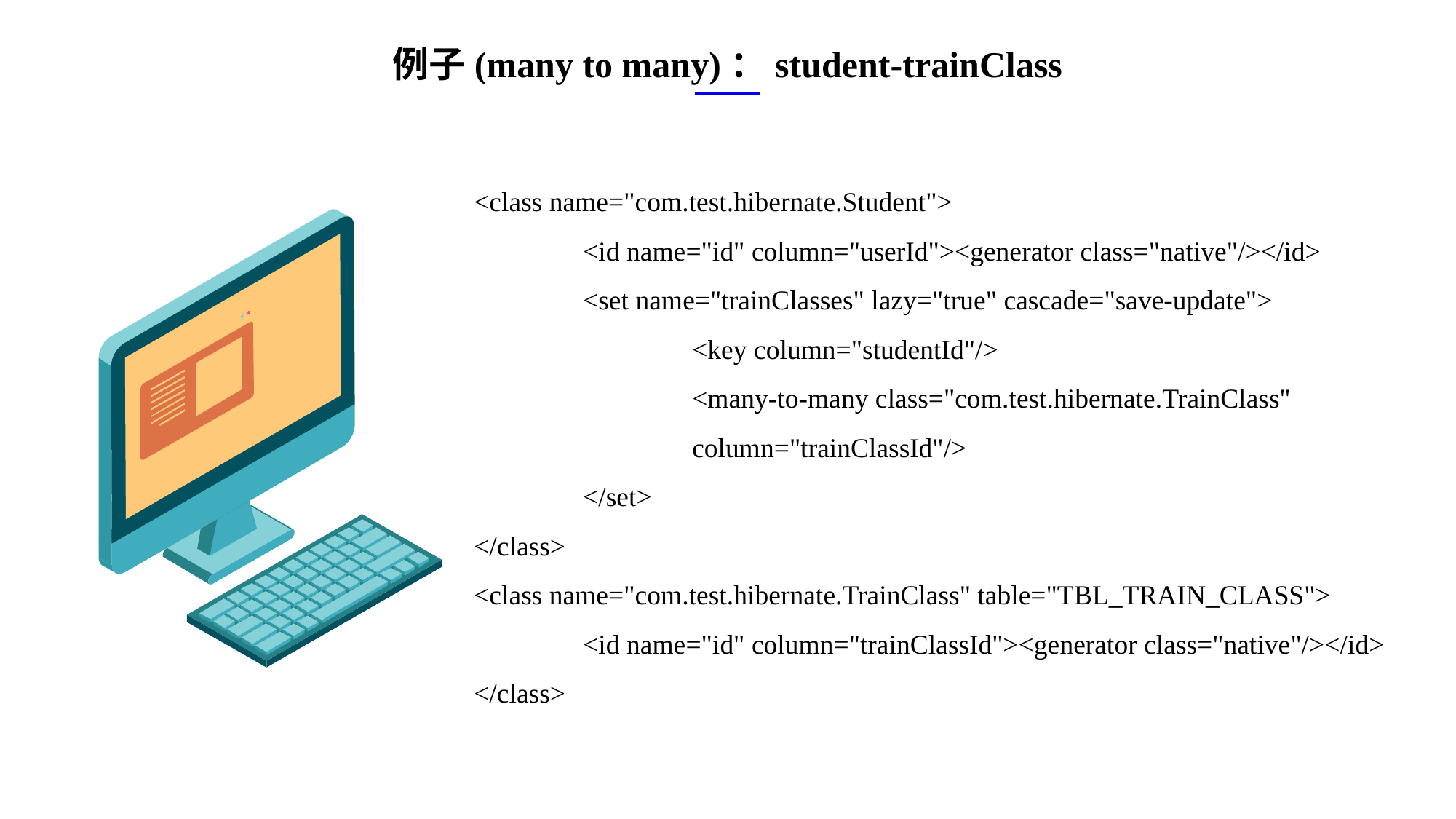

例子(many to many)：student-trainClass
<class name="com.test.hibernate.Student">
	<id name="id" column="userId"><generator class="native"/></id>
	<set name="trainClasses" lazy="true" cascade="save-update">
		<key column="studentId"/>
		<many-to-many class="com.test.hibernate.TrainClass"   			column="trainClassId"/>
	</set>
</class>
<class name="com.test.hibernate.TrainClass" table="TBL_TRAIN_CLASS">
	<id name="id" column="trainClassId"><generator class="native"/></id>
</class>

e7d195523061f1c0ae0eb3eed39d2bcef4622b2499a05fe6567B54A876BEB457BD1EB8EBE9915191D1FA2E860D28D251AB291D9CBBDD28D4BD16020FD75D8281481517FC21E86E4C931520AFA1087E92E357E3DB373CA326F6F926B1A67F681E99E875FFD293B2C32B3919AE4D43F9436862A7DD54F9346DF3662D8AB7319030EF75D53FF682DE13